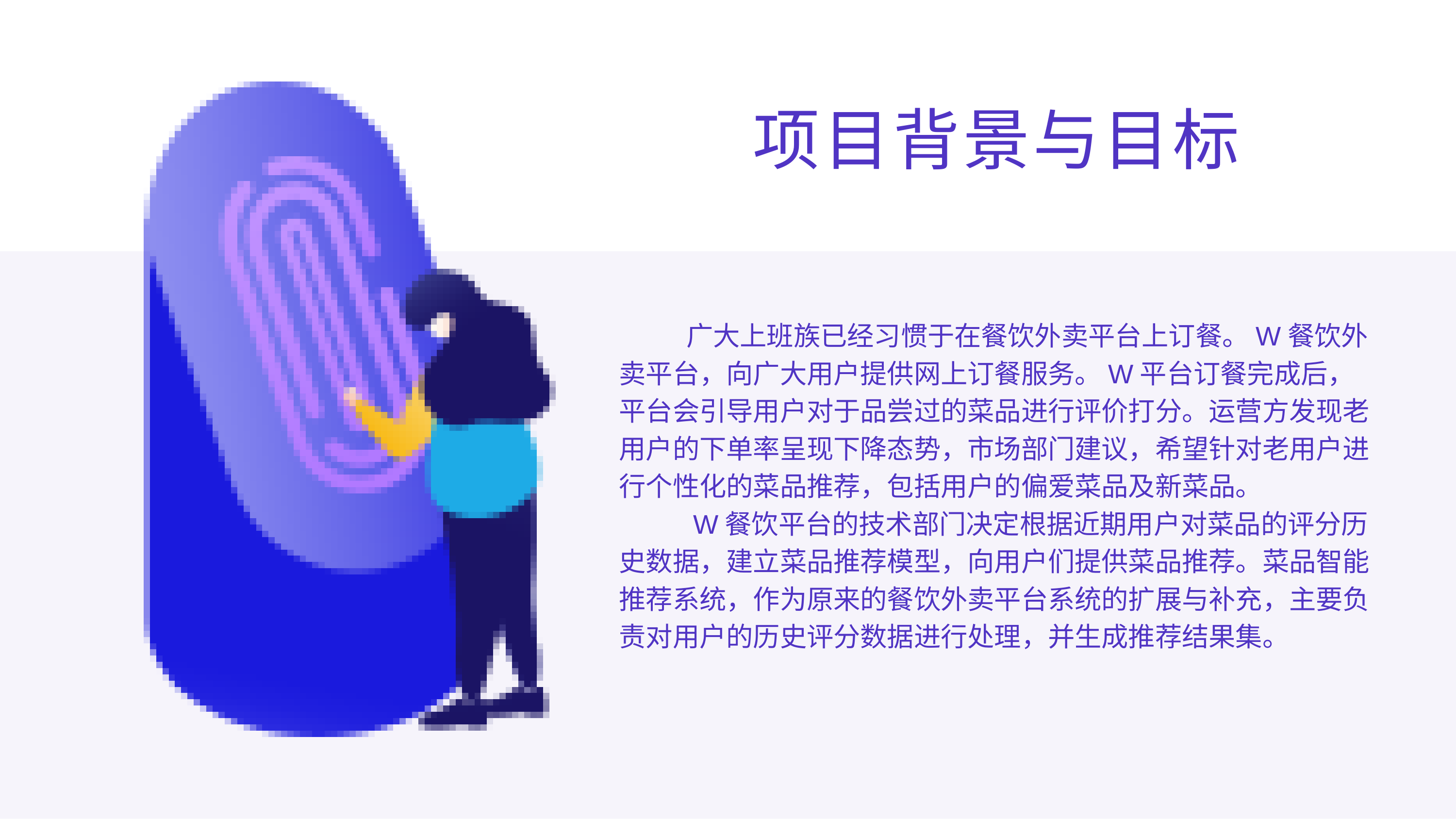

项目背景与目标

          广大上班族已经习惯于在餐饮外卖平台上订餐。W餐饮外卖平台，向广大用户提供网上订餐服务。W平台订餐完成后，平台会引导用户对于品尝过的菜品进行评价打分。运营方发现老用户的下单率呈现下降态势，市场部门建议，希望针对老用户进行个性化的菜品推荐，包括用户的偏爱菜品及新菜品。
          W餐饮平台的技术部门决定根据近期用户对菜品的评分历史数据，建立菜品推荐模型，向用户们提供菜品推荐。菜品智能推荐系统，作为原来的餐饮外卖平台系统的扩展与补充，主要负责对用户的历史评分数据进行处理，并生成推荐结果集。